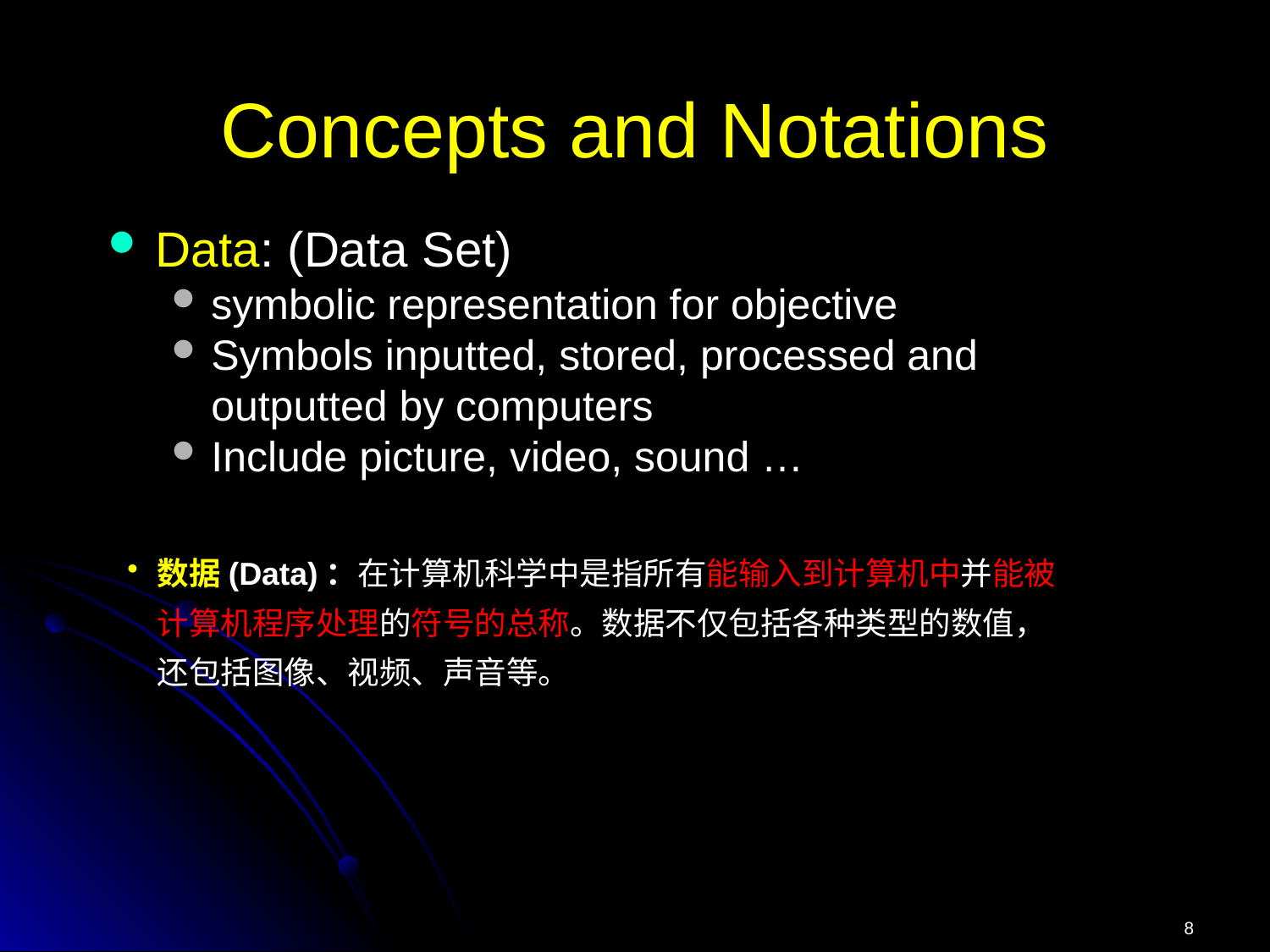

# Concepts and Notations
Data: (Data Set)
symbolic representation for objective
Symbols inputted, stored, processed and outputted by computers
Include picture, video, sound …

数据(Data)：在计算机科学中是指所有能输入到计算机中并能被计算机程序处理的符号的总称。数据不仅包括各种类型的数值，还包括图像、视频、声音等。

8